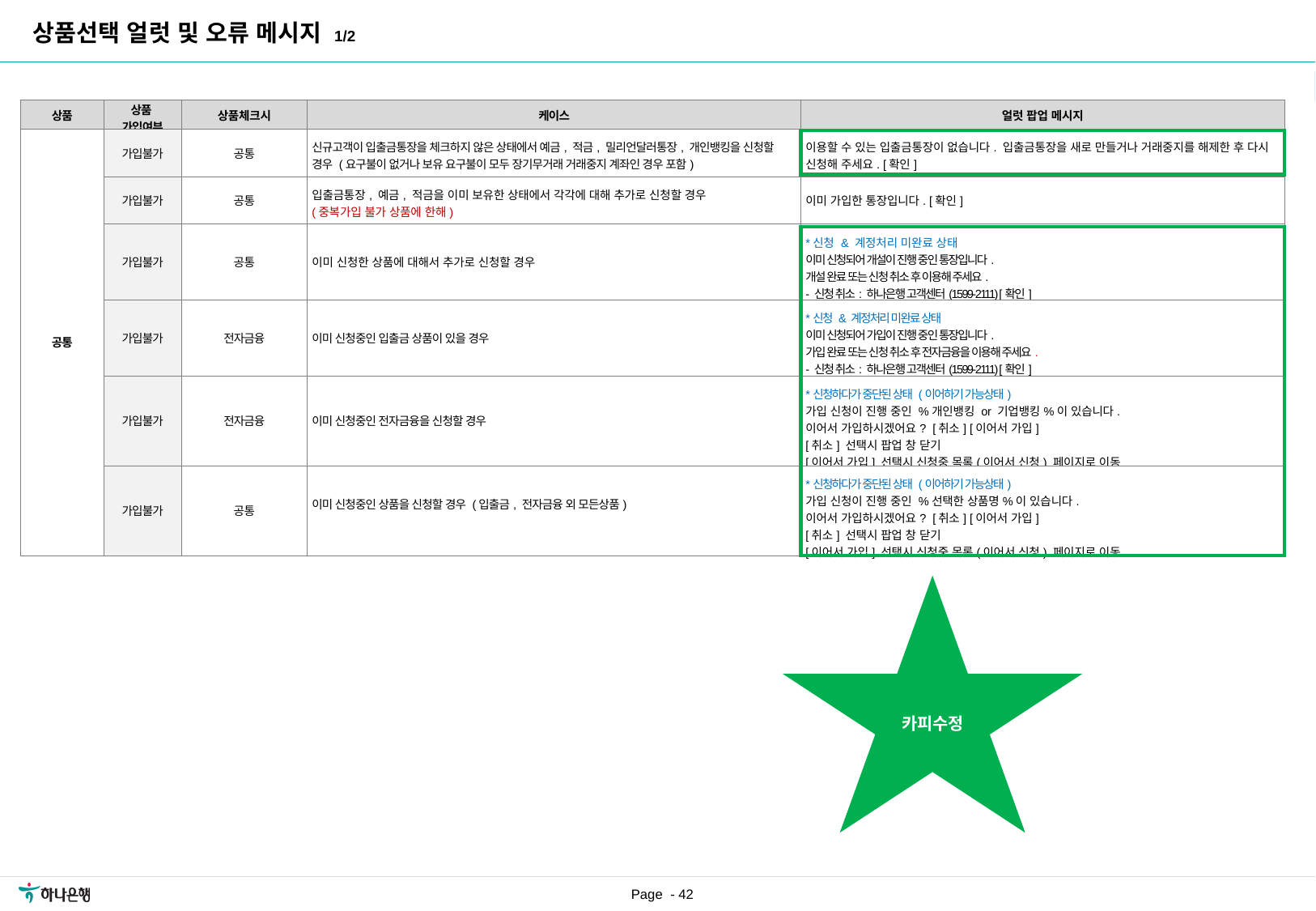

상품선택 얼럿 및 오류 메시지 1/2
[수정요약] 2023.06.30
- 외환상품 알럿케이스 추가
- 상품별 가입 불가 & 가능 알럿문구 통합 정리
| 상품 | 상품 가입여부 | 상품체크시 | 케이스 | 얼럿 팝업 메시지 |
| --- | --- | --- | --- | --- |
| 공통 | 가입불가 | 공통 | 신규고객이 입출금통장을 체크하지 않은 상태에서 예금, 적금, 밀리언달러통장, 개인뱅킹을 신청할 경우 (요구불이 없거나 보유 요구불이 모두 장기무거래 거래중지 계좌인 경우 포함) | 이용할 수 있는 입출금통장이 없습니다. 입출금통장을 새로 만들거나 거래중지를 해제한 후 다시 신청해 주세요. [확인] |
|  | 가입불가 | 공통 | 입출금통장, 예금, 적금을 이미 보유한 상태에서 각각에 대해 추가로 신청할 경우 (중복가입 불가 상품에 한해) | 이미 가입한 통장입니다. [확인] |
|  | 가입불가 | 공통 | 이미 신청한 상품에 대해서 추가로 신청할 경우 | \*신청 & 계정처리 미완료 상태 이미 신청되어 개설이 진행 중인 통장입니다. 개설 완료 또는 신청 취소 후 이용해 주세요. - 신청 취소: 하나은행 고객센터(1599-2111) [확인] |
|  | 가입불가 | 전자금융 | 이미 신청중인 입출금 상품이 있을 경우 | \*신청 & 계정처리 미완료 상태 이미 신청되어 가입이 진행 중인 통장입니다. 가입 완료 또는 신청 취소 후 전자금융을 이용해 주세요. - 신청 취소: 하나은행 고객센터(1599-2111) [확인] |
|  | 가입불가 | 전자금융 | 이미 신청중인 전자금융을 신청할 경우 | \*신청하다가 중단된 상태 (이어하기 가능상태) 가입 신청이 진행 중인 %개인뱅킹 or 기업뱅킹%이 있습니다. 이어서 가입하시겠어요? [취소] [이어서 가입] [취소] 선택시 팝업 창 닫기 [이어서 가입] 선택시 신청중 목록(이어서 신청) 페이지로 이동 |
|  | 가입불가 | 공통 | 이미 신청중인 상품을 신청할 경우 (입출금, 전자금융 외 모든상품) | \*신청하다가 중단된 상태 (이어하기 가능상태) 가입 신청이 진행 중인 %선택한 상품명%이 있습니다. 이어서 가입하시겠어요? [취소] [이어서 가입] [취소] 선택시 팝업 창 닫기 [이어서 가입] 선택시 신청중 목록(이어서 신청) 페이지로 이동 |

카피수정